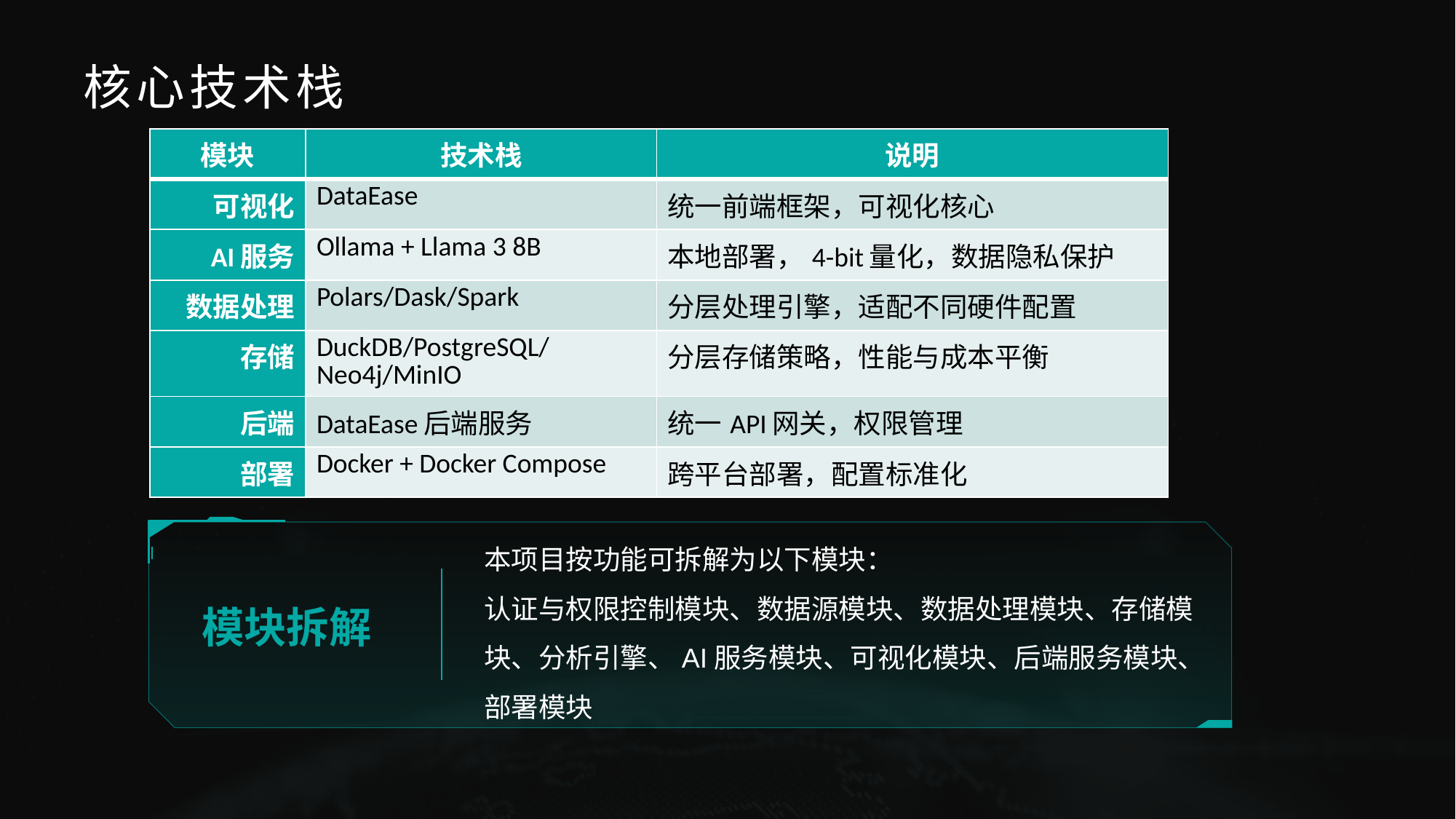

# 核心技术栈
| 模块 | 技术栈 | 说明 |
| --- | --- | --- |
| 可视化 | DataEase | 统一前端框架，可视化核心 |
| AI服务 | Ollama + Llama 3 8B | 本地部署，4-bit量化，数据隐私保护 |
| 数据处理 | Polars/Dask/Spark | 分层处理引擎，适配不同硬件配置 |
| 存储 | DuckDB/PostgreSQL/Neo4j/MinIO | 分层存储策略，性能与成本平衡 |
| 后端 | DataEase后端服务 | 统一API网关，权限管理 |
| 部署 | Docker + Docker Compose | 跨平台部署，配置标准化 |

本项目按功能可拆解为以下模块：
认证与权限控制模块、数据源模块、数据处理模块、存储模块、分析引擎、AI服务模块、可视化模块、后端服务模块、部署模块
模块拆解